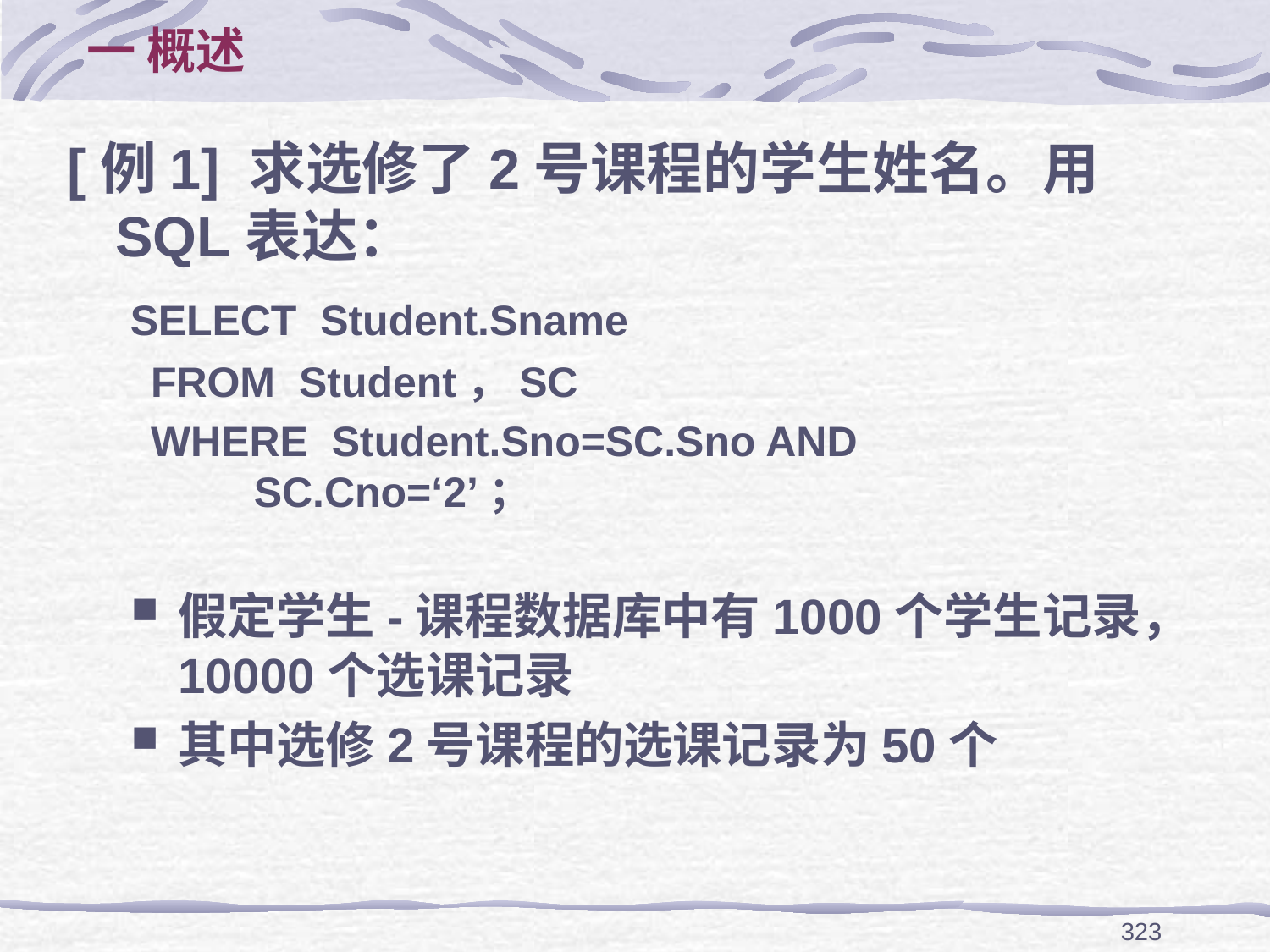

# 一 概述
[例1] 求选修了2号课程的学生姓名。用SQL表达：
    SELECT  Student.Sname
	   FROM  Student，SC
	   WHERE  Student.Sno=SC.Sno AND 				 SC.Cno=‘2’；

假定学生-课程数据库中有1000个学生记录，10000个选课记录
其中选修2号课程的选课记录为50个
323